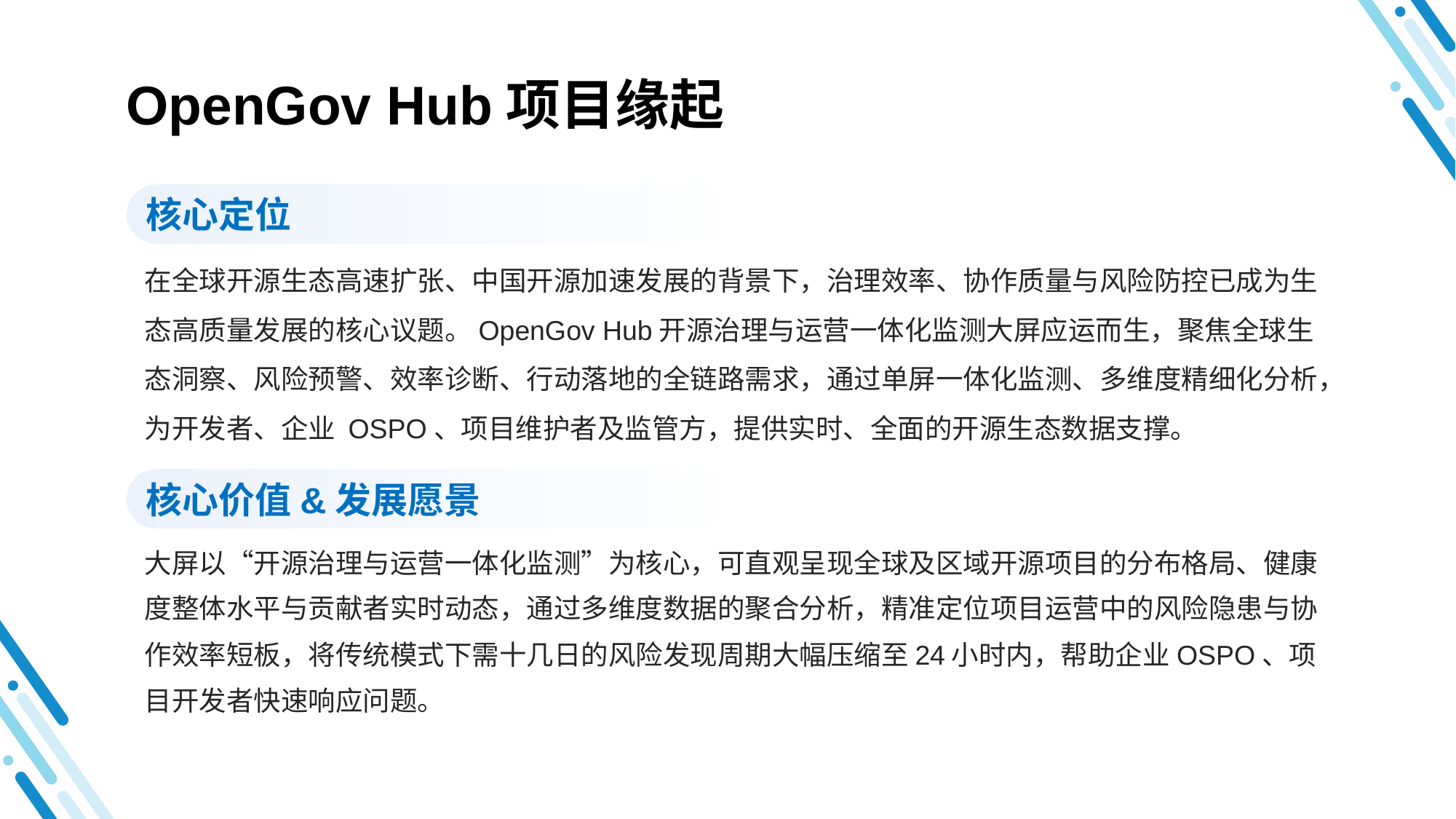

OpenGov Hub项目缘起
核心定位

在全球开源生态高速扩张、中国开源加速发展的背景下，治理效率、协作质量与风险防控已成为生态高质量发展的核心议题。OpenGov Hub开源治理与运营一体化监测大屏应运而生，聚焦全球生态洞察、风险预警、效率诊断、行动落地的全链路需求，通过单屏一体化监测、多维度精细化分析，为开发者、企业 OSPO、项目维护者及监管方，提供实时、全面的开源生态数据支撑。
核心价值&发展愿景

大屏以“开源治理与运营一体化监测”为核心，可直观呈现全球及区域开源项目的分布格局、健康度整体水平与贡献者实时动态，通过多维度数据的聚合分析，精准定位项目运营中的风险隐患与协作效率短板，将传统模式下需十几日的风险发现周期大幅压缩至24小时内，帮助企业OSPO、项目开发者快速响应问题。